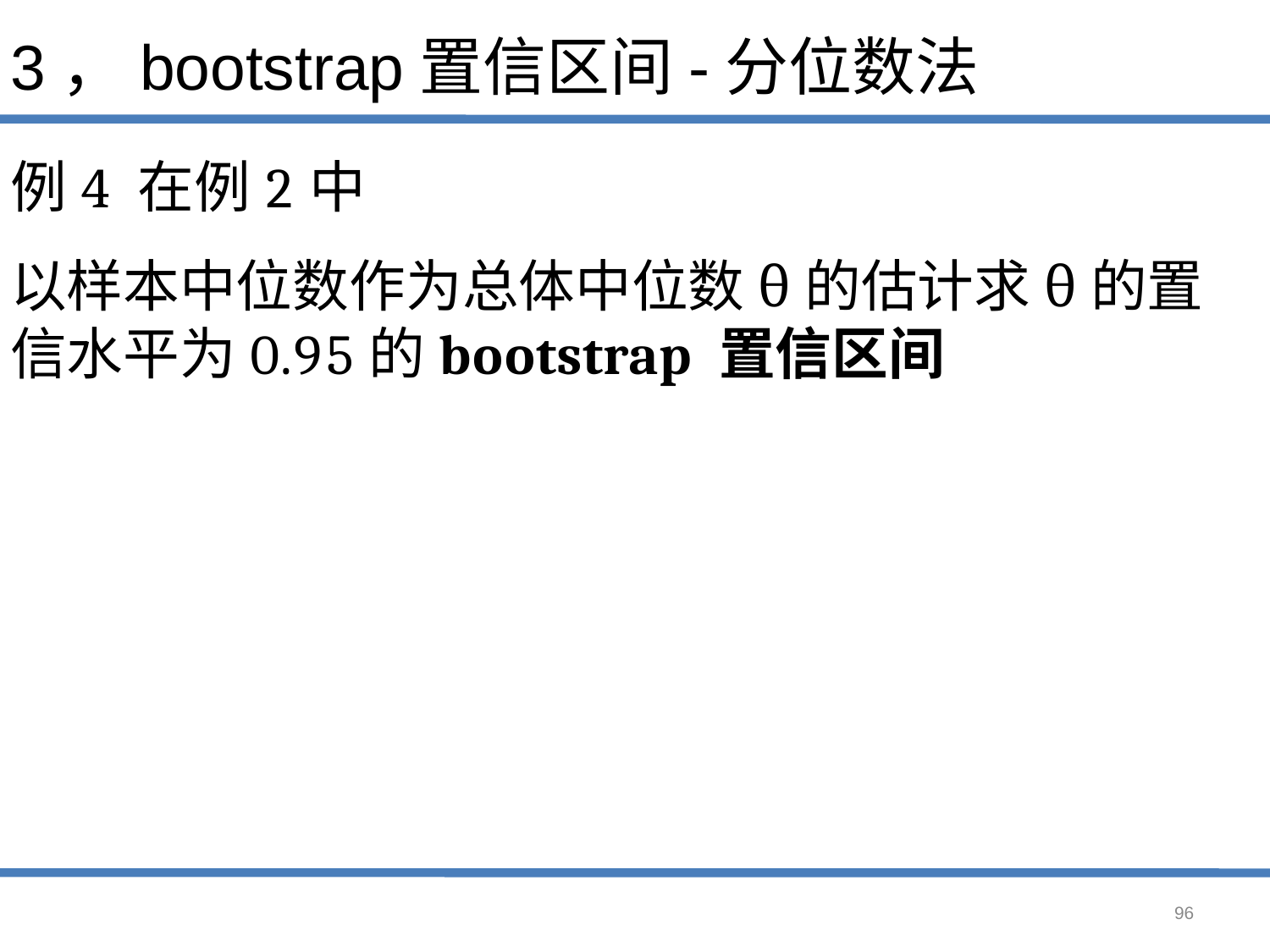

# 3，bootstrap置信区间-分位数法
例4 在例2中
以样本中位数作为总体中位数θ的估计求θ的置信水平为0.95的bootstrap 置信区间
96